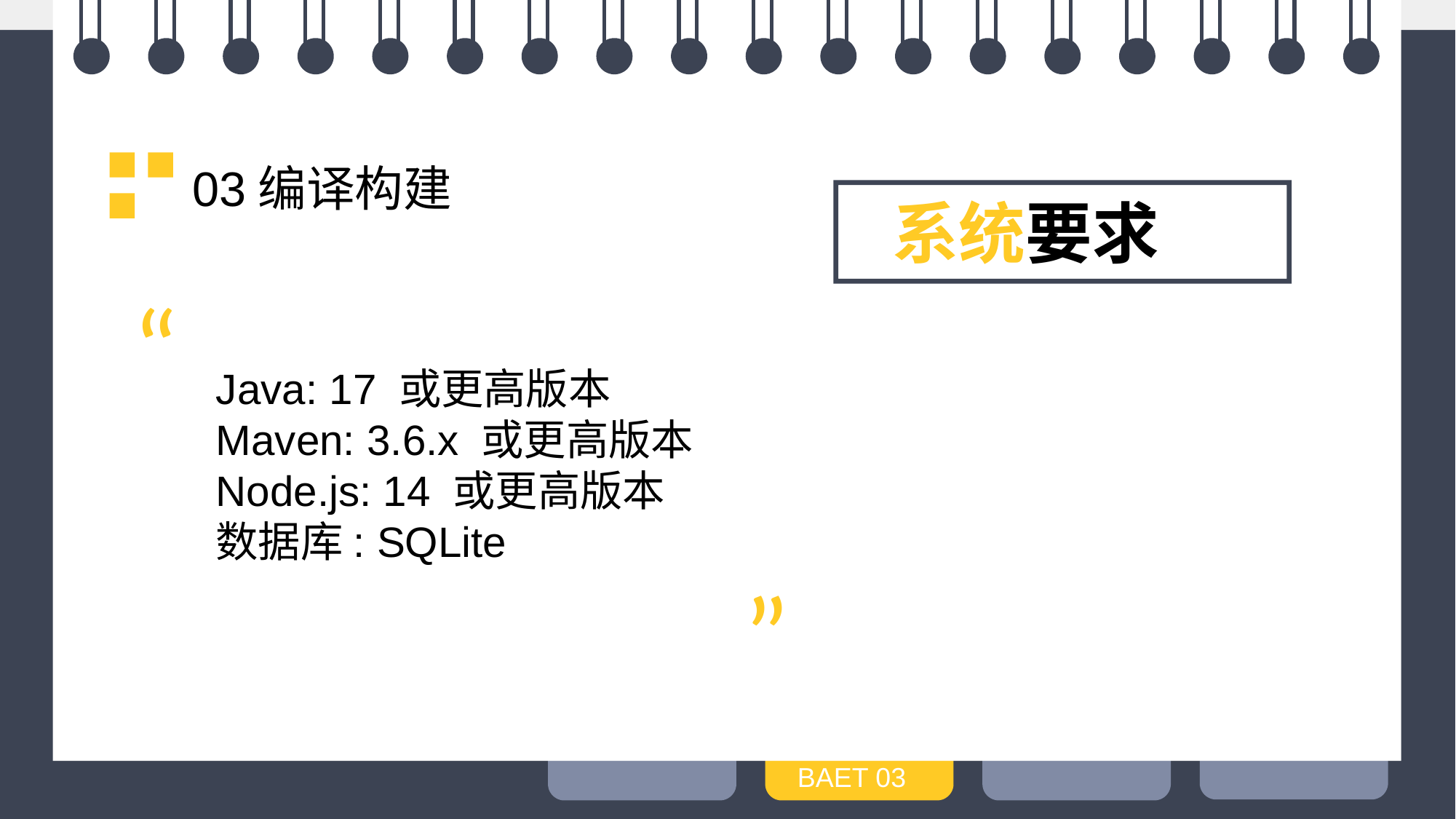

03编译构建

  系统要求
“
Java: 17 或更高版本
Maven: 3.6.x 或更高版本
Node.js: 14 或更高版本
数据库: SQLite
”

BAET 03